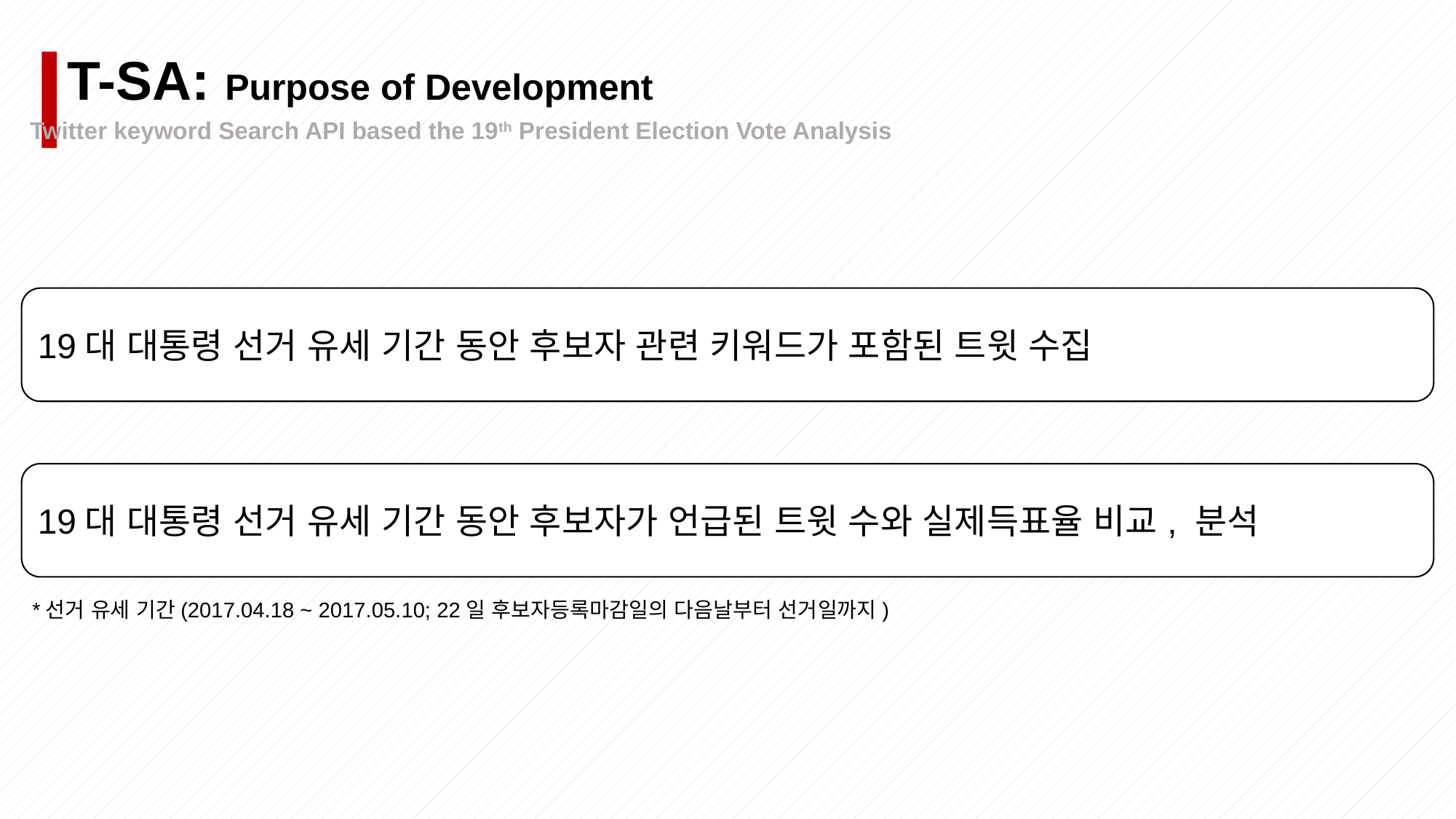

T-SA: Purpose of Development

Twitter keyword Search API based the 19th President Election Vote Analysis
19대 대통령 선거 유세 기간 동안 후보자 관련 키워드가 포함된 트윗 수집
19대 대통령 선거 유세 기간 동안 후보자가 언급된 트윗 수와 실제득표율 비교, 분석
*선거 유세 기간(2017.04.18 ~ 2017.05.10; 22일 후보자등록마감일의 다음날부터 선거일까지)